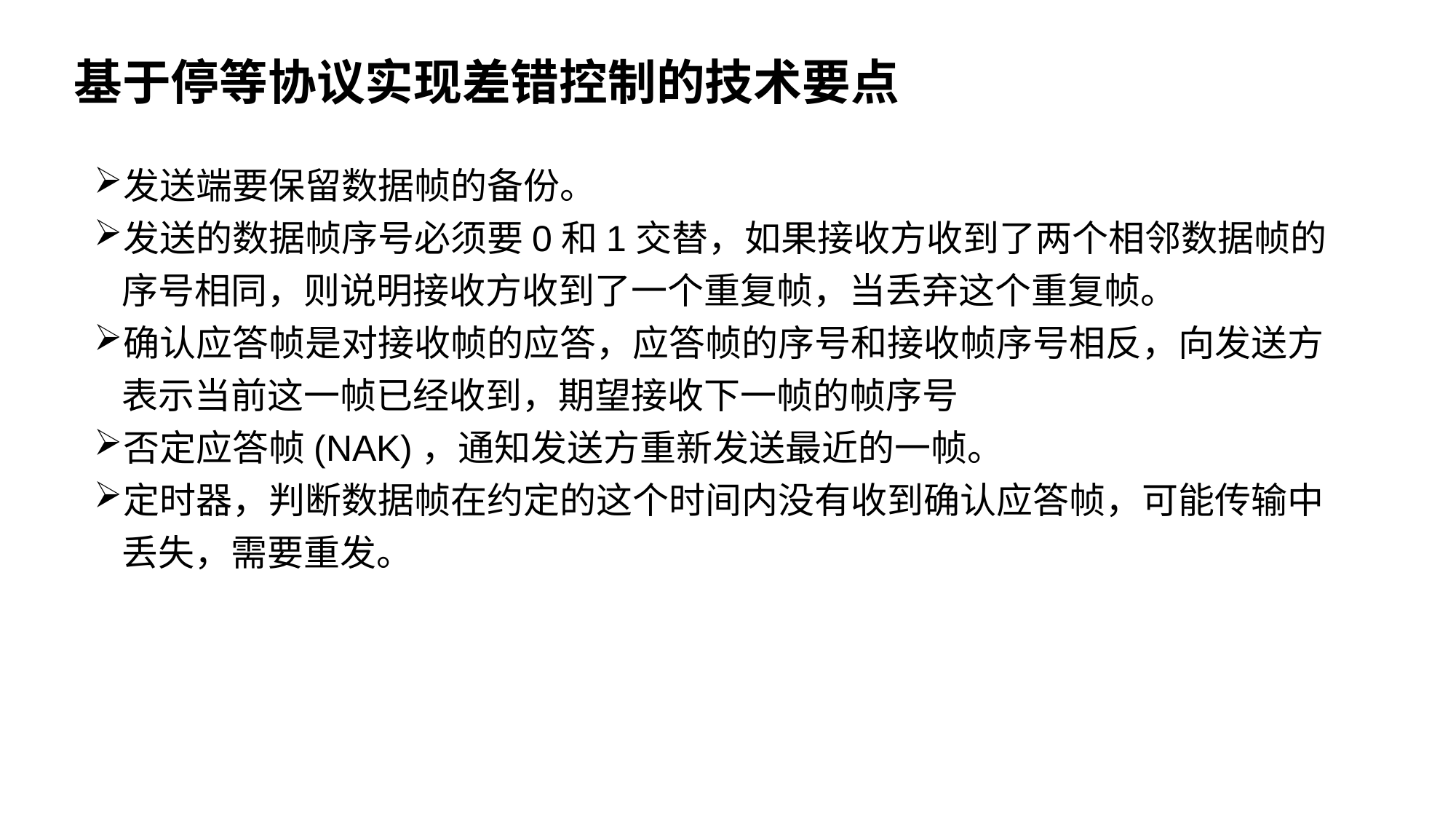

基于停等协议实现差错控制的技术要点
发送端要保留数据帧的备份。
发送的数据帧序号必须要0和1交替，如果接收方收到了两个相邻数据帧的序号相同，则说明接收方收到了一个重复帧，当丢弃这个重复帧。
确认应答帧是对接收帧的应答，应答帧的序号和接收帧序号相反，向发送方表示当前这一帧已经收到，期望接收下一帧的帧序号
否定应答帧(NAK)，通知发送方重新发送最近的一帧。
定时器，判断数据帧在约定的这个时间内没有收到确认应答帧，可能传输中丢失，需要重发。